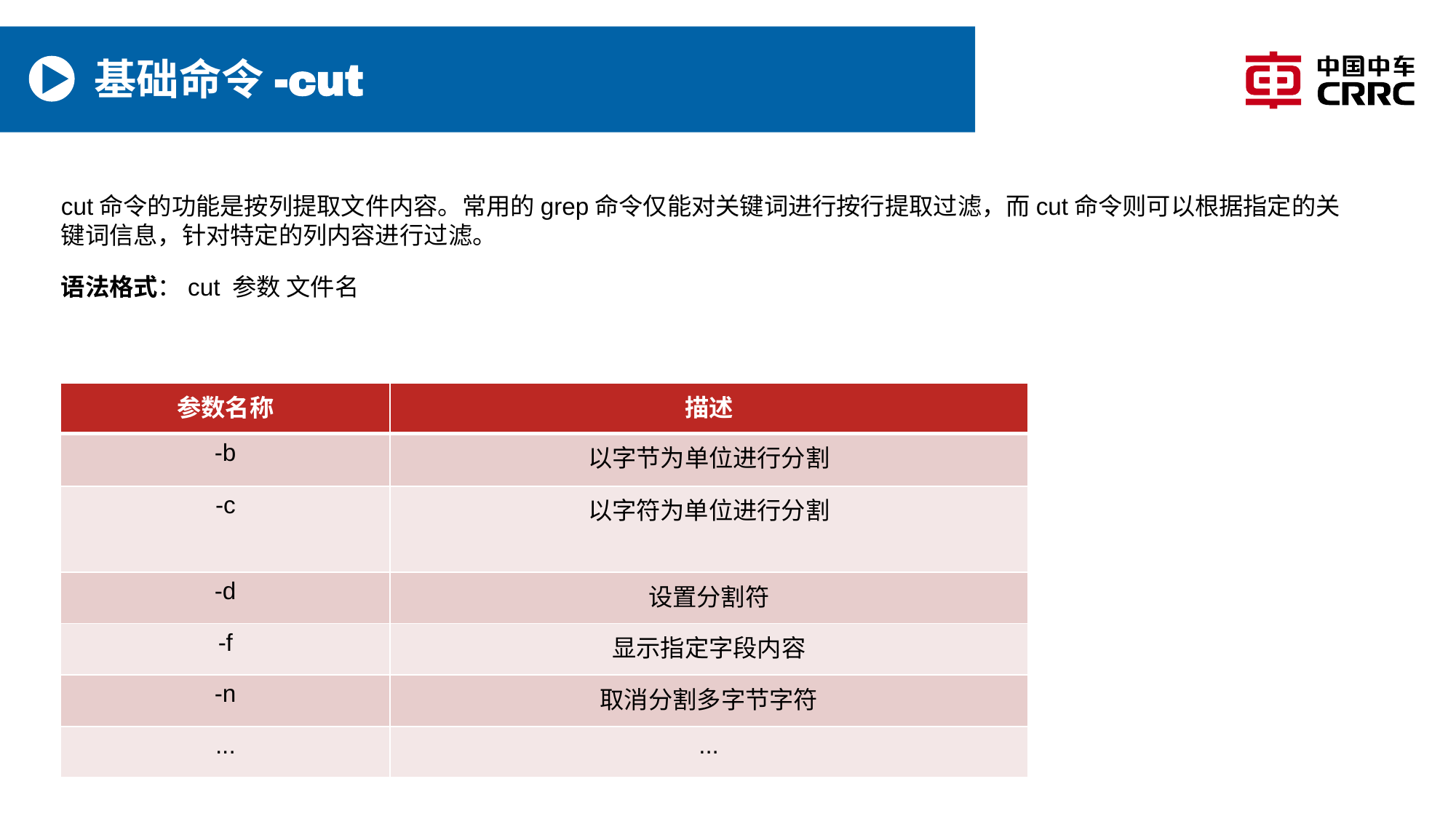

# 基础命令-cut
cut命令的功能是按列提取文件内容。常用的grep命令仅能对关键词进行按行提取过滤，而cut命令则可以根据指定的关键词信息，针对特定的列内容进行过滤。
语法格式：cut 参数 文件名

| 参数名称 | 描述 |
| --- | --- |
| -b | 以字节为单位进行分割 |
| -c | 以字符为单位进行分割 |
| -d | 设置分割符 |
| -f | 显示指定字段内容 |
| -n | 取消分割多字节字符 |
| ... | ... |
21